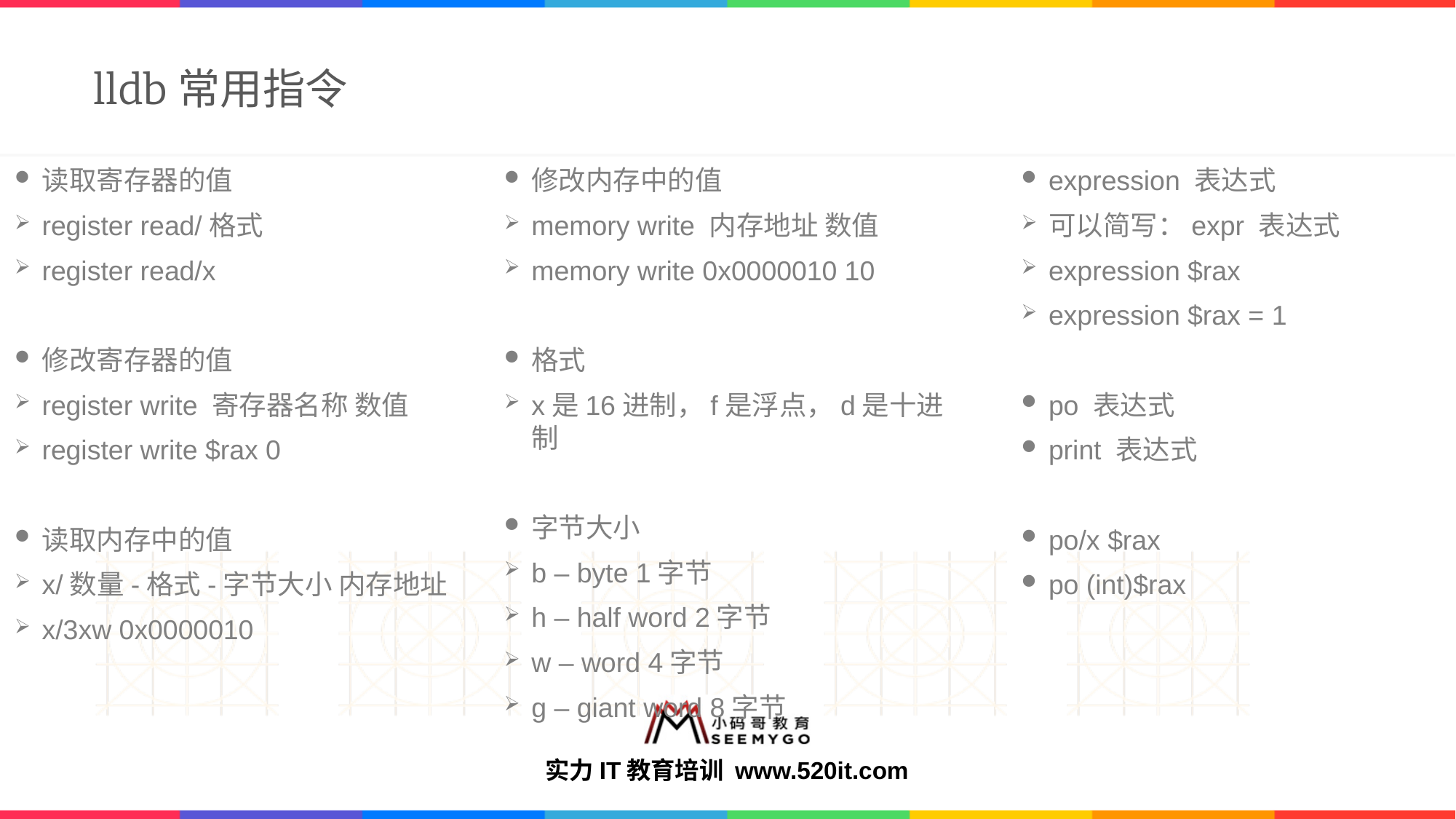

# lldb常用指令
读取寄存器的值
register read/格式
register read/x

修改寄存器的值
register write 寄存器名称 数值
register write $rax 0

读取内存中的值
x/数量-格式-字节大小 内存地址
x/3xw 0x0000010
修改内存中的值
memory write 内存地址 数值
memory write 0x0000010 10

格式
x是16进制，f是浮点，d是十进制

字节大小
b – byte 1字节
h – half word 2字节
w – word 4字节
g – giant word 8字节
expression 表达式
可以简写：expr 表达式
expression $rax
expression $rax = 1

po 表达式
print 表达式

po/x $rax
po (int)$rax